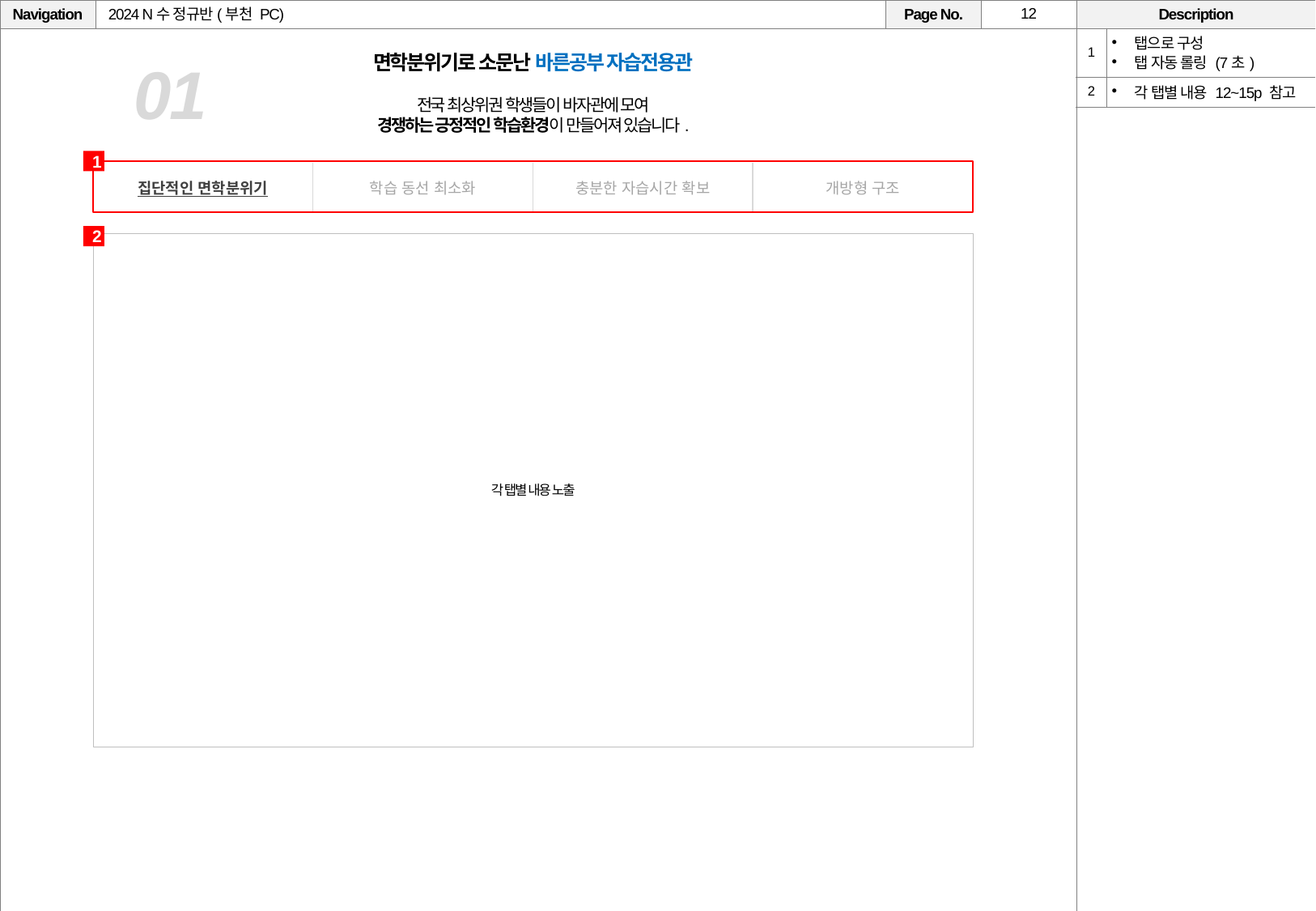

# 2024 N수 정규반(부천 PC)
| 1 | 탭으로 구성 탭 자동 롤링 (7초) |
| --- | --- |
| 2 | 각 탭별 내용 12~15p 참고 |
면학분위기로 소문난 바른공부 자습전용관

전국 최상위권 학생들이 바자관에 모여
경쟁하는 긍정적인 학습환경이 만들어져 있습니다.
01
1

| 집단적인 면학분위기 | 학습 동선 최소화 | 충분한 자습시간 확보 | 개방형 구조 |
| --- | --- | --- | --- |
2
각 탭별 내용 노출